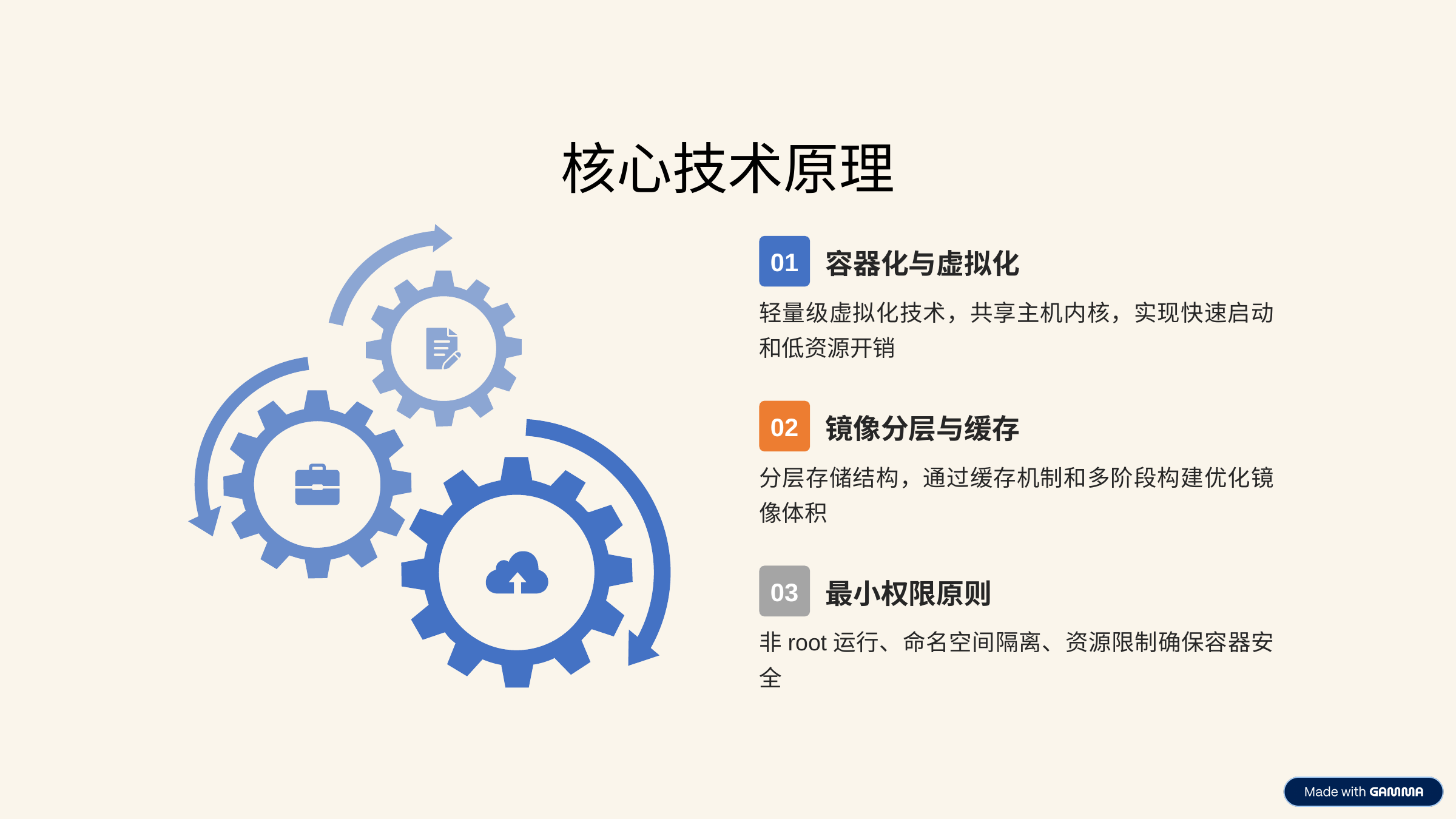

# 核心技术原理

容器化与虚拟化
01

轻量级虚拟化技术，共享主机内核，实现快速启动和低资源开销

镜像分层与缓存
02

分层存储结构，通过缓存机制和多阶段构建优化镜像体积

最小权限原则
03
非root运行、命名空间隔离、资源限制确保容器安全